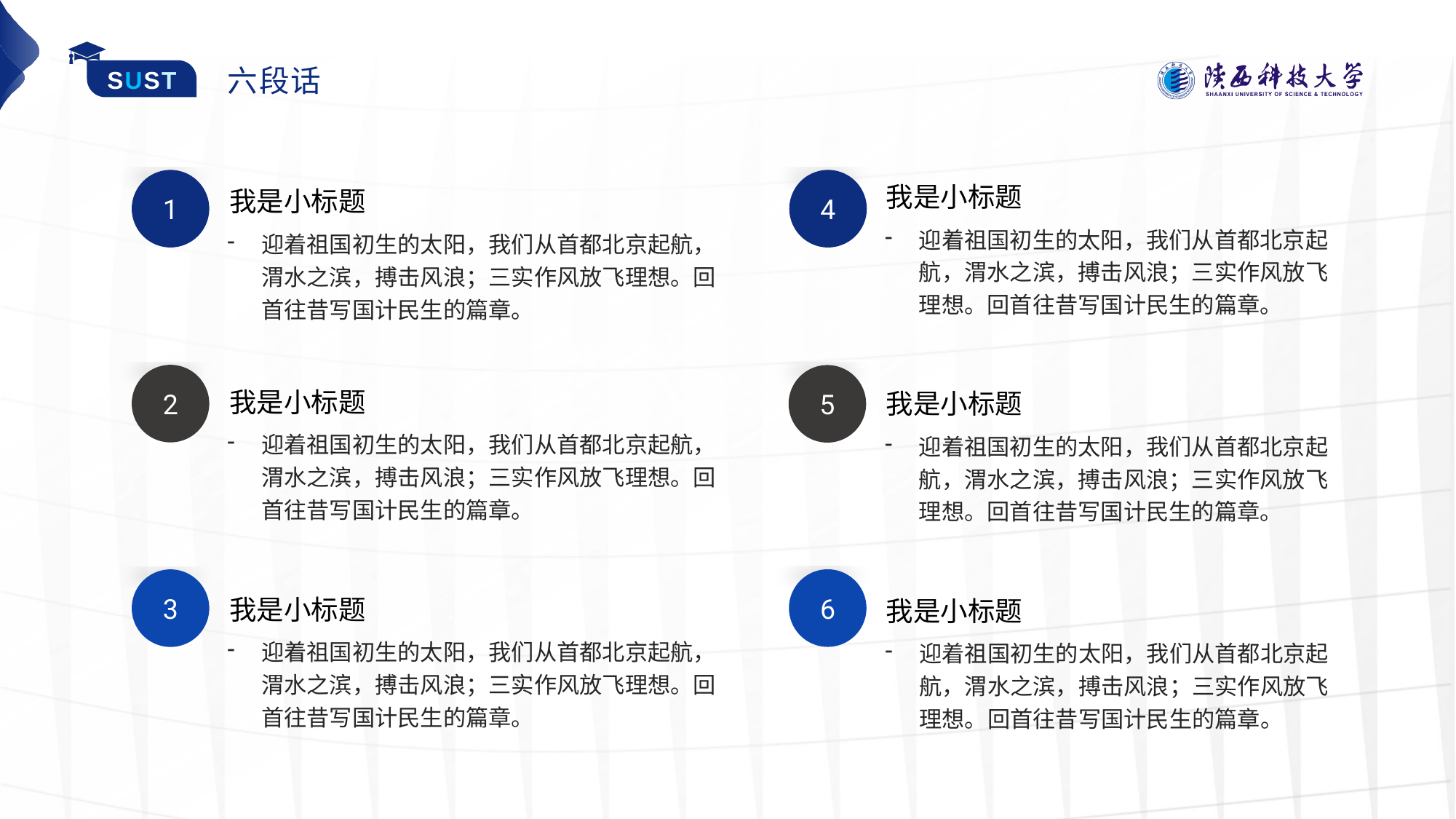

六段话
1
4
我是小标题
我是小标题
迎着祖国初生的太阳，我们从首都北京起航，渭水之滨，搏击风浪；三实作风放飞理想。回首往昔写国计民生的篇章。
迎着祖国初生的太阳，我们从首都北京起航，渭水之滨，搏击风浪；三实作风放飞理想。回首往昔写国计民生的篇章。
2
5
我是小标题
我是小标题
迎着祖国初生的太阳，我们从首都北京起航，渭水之滨，搏击风浪；三实作风放飞理想。回首往昔写国计民生的篇章。
迎着祖国初生的太阳，我们从首都北京起航，渭水之滨，搏击风浪；三实作风放飞理想。回首往昔写国计民生的篇章。
6
3
我是小标题
我是小标题
迎着祖国初生的太阳，我们从首都北京起航，渭水之滨，搏击风浪；三实作风放飞理想。回首往昔写国计民生的篇章。
迎着祖国初生的太阳，我们从首都北京起航，渭水之滨，搏击风浪；三实作风放飞理想。回首往昔写国计民生的篇章。